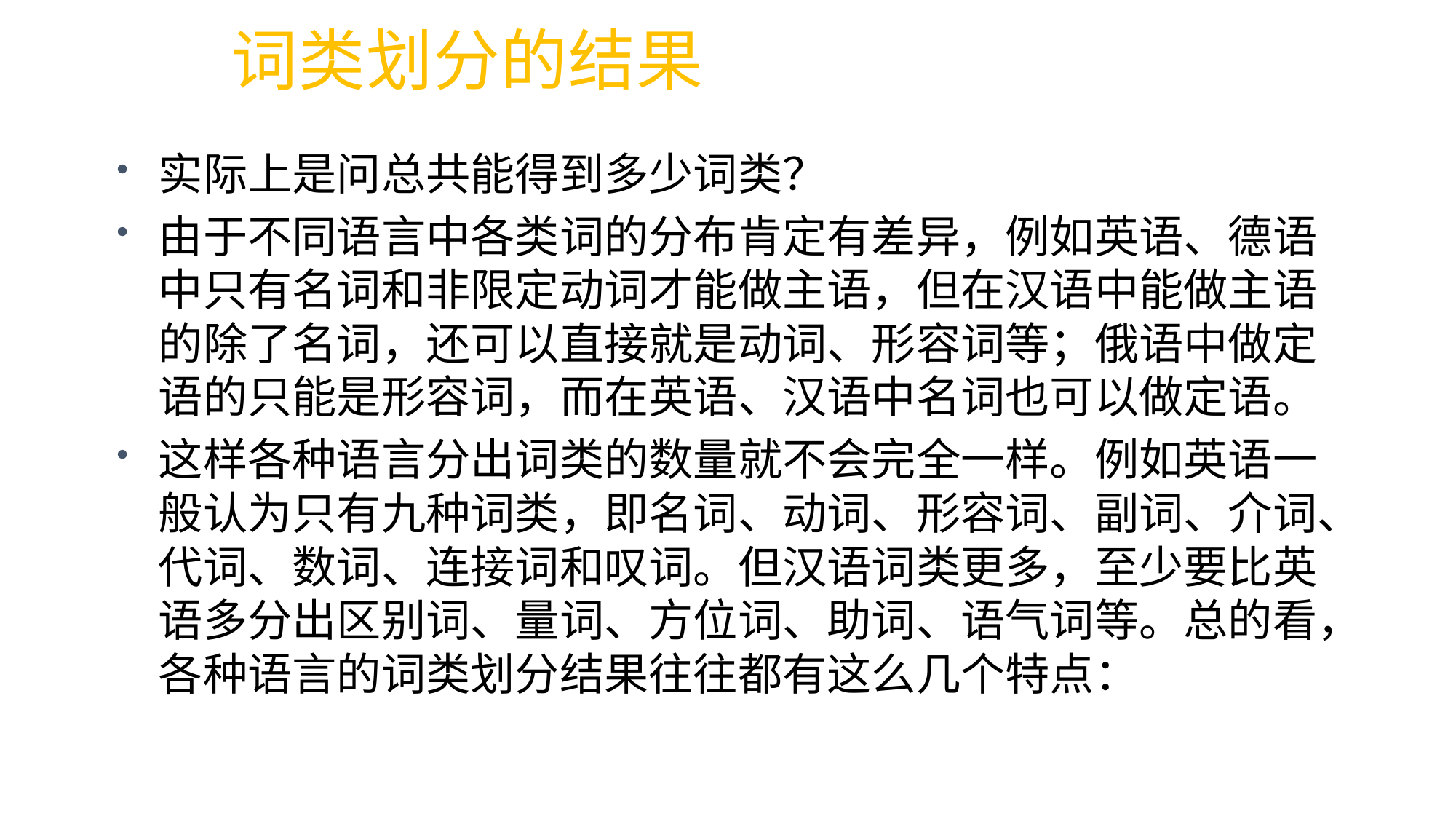

# 词类划分的结果
实际上是问总共能得到多少词类？
由于不同语言中各类词的分布肯定有差异，例如英语、德语中只有名词和非限定动词才能做主语，但在汉语中能做主语的除了名词，还可以直接就是动词、形容词等；俄语中做定语的只能是形容词，而在英语、汉语中名词也可以做定语。
这样各种语言分出词类的数量就不会完全一样。例如英语一般认为只有九种词类，即名词、动词、形容词、副词、介词、代词、数词、连接词和叹词。但汉语词类更多，至少要比英语多分出区别词、量词、方位词、助词、语气词等。总的看，各种语言的词类划分结果往往都有这么几个特点：